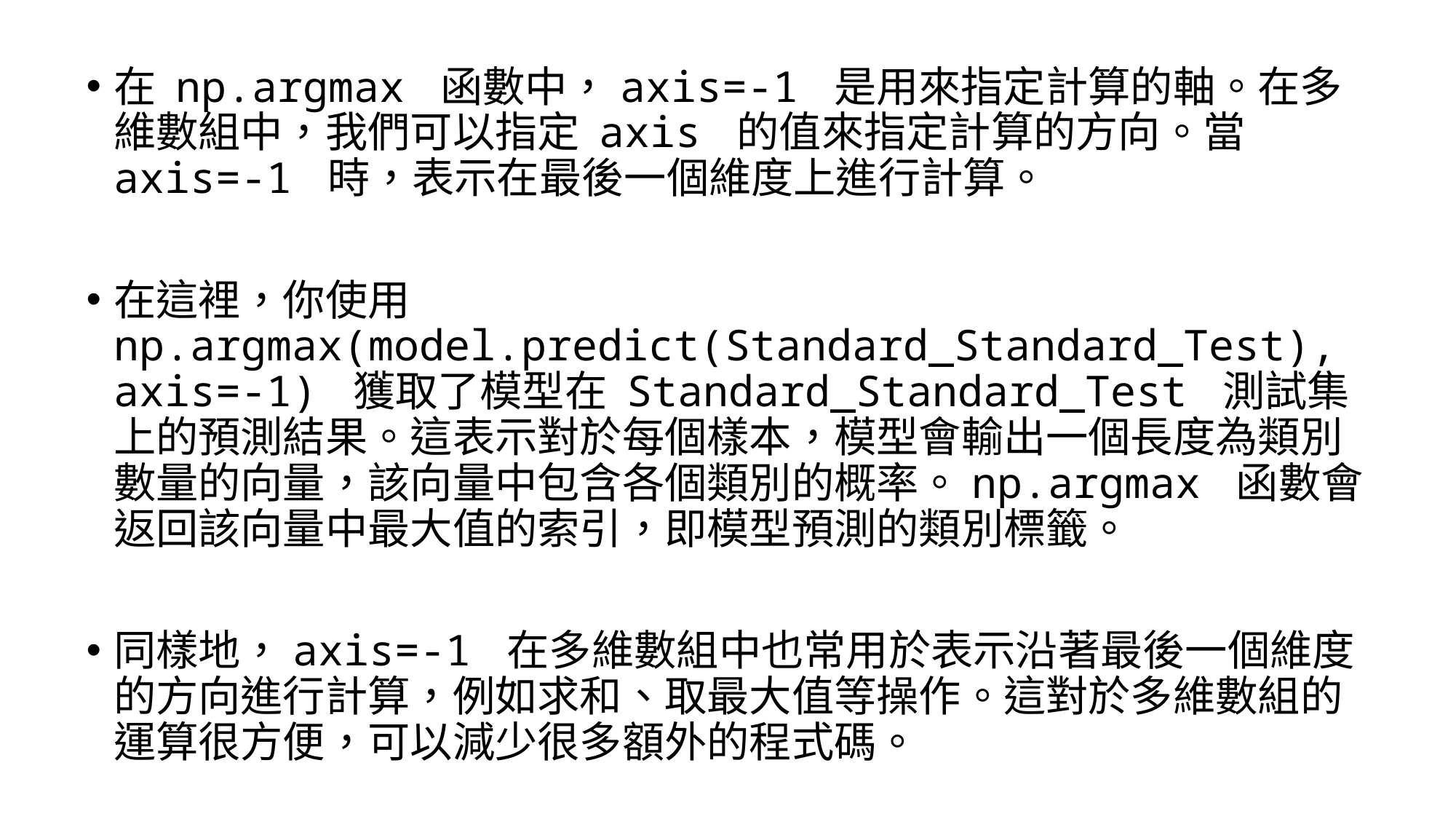

在 np.argmax 函數中，axis=-1 是用來指定計算的軸。在多維數組中，我們可以指定 axis 的值來指定計算的方向。當 axis=-1 時，表示在最後一個維度上進行計算。

在這裡，你使用 np.argmax(model.predict(Standard_Standard_Test), axis=-1) 獲取了模型在 Standard_Standard_Test 測試集上的預測結果。這表示對於每個樣本，模型會輸出一個長度為類別數量的向量，該向量中包含各個類別的概率。np.argmax 函數會返回該向量中最大值的索引，即模型預測的類別標籤。

同樣地，axis=-1 在多維數組中也常用於表示沿著最後一個維度的方向進行計算，例如求和、取最大值等操作。這對於多維數組的運算很方便，可以減少很多額外的程式碼。